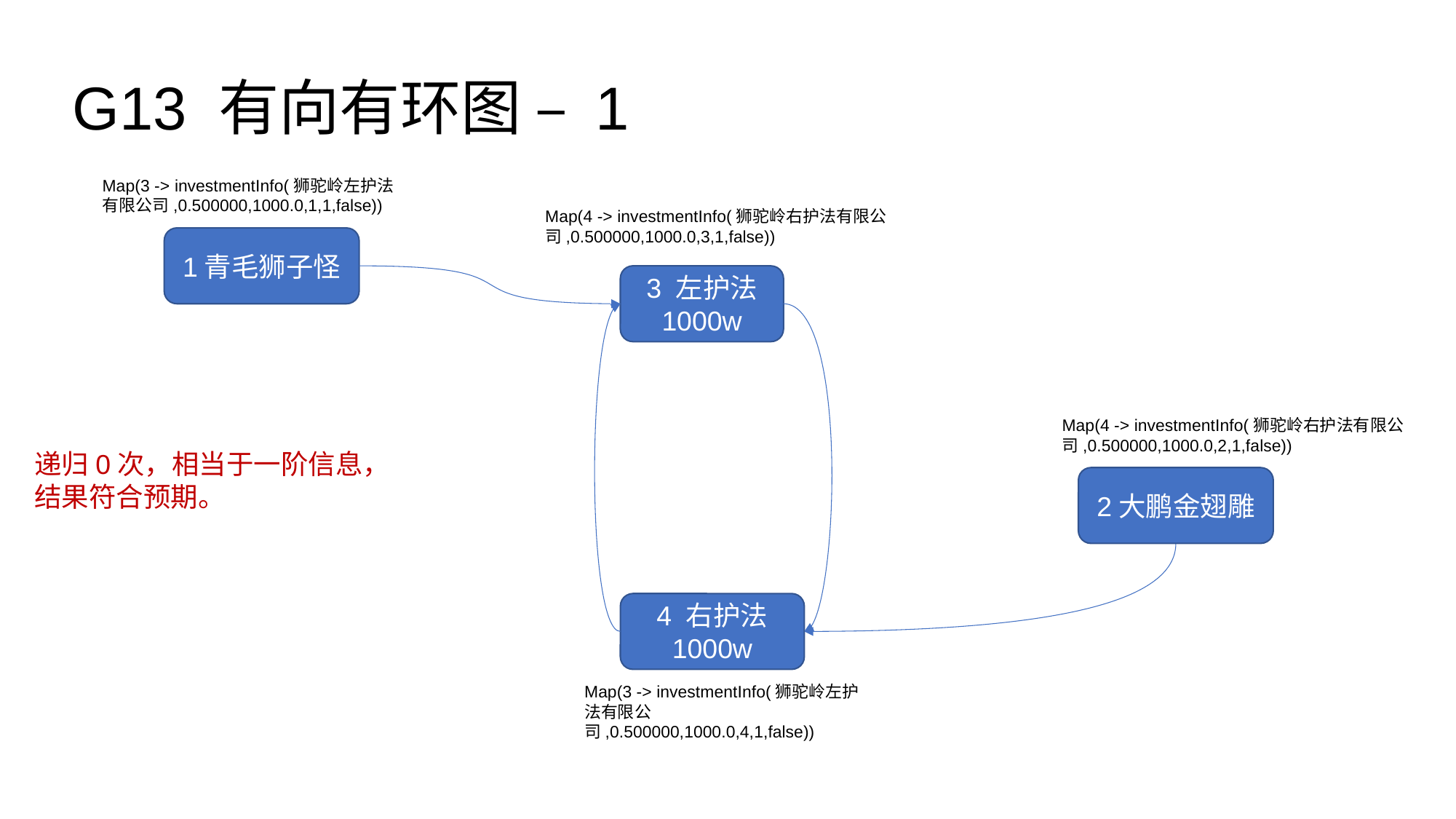

G13 有向有环图 – 1
Map(3 -> investmentInfo(狮驼岭左护法有限公司,0.500000,1000.0,1,1,false))
Map(4 -> investmentInfo(狮驼岭右护法有限公司,0.500000,1000.0,3,1,false))
1青毛狮子怪
3 左护法
1000w
Map(4 -> investmentInfo(狮驼岭右护法有限公司,0.500000,1000.0,2,1,false))
递归0次，相当于一阶信息，
结果符合预期。
2大鹏金翅雕
4 右护法
1000w
Map(3 -> investmentInfo(狮驼岭左护法有限公司,0.500000,1000.0,4,1,false))